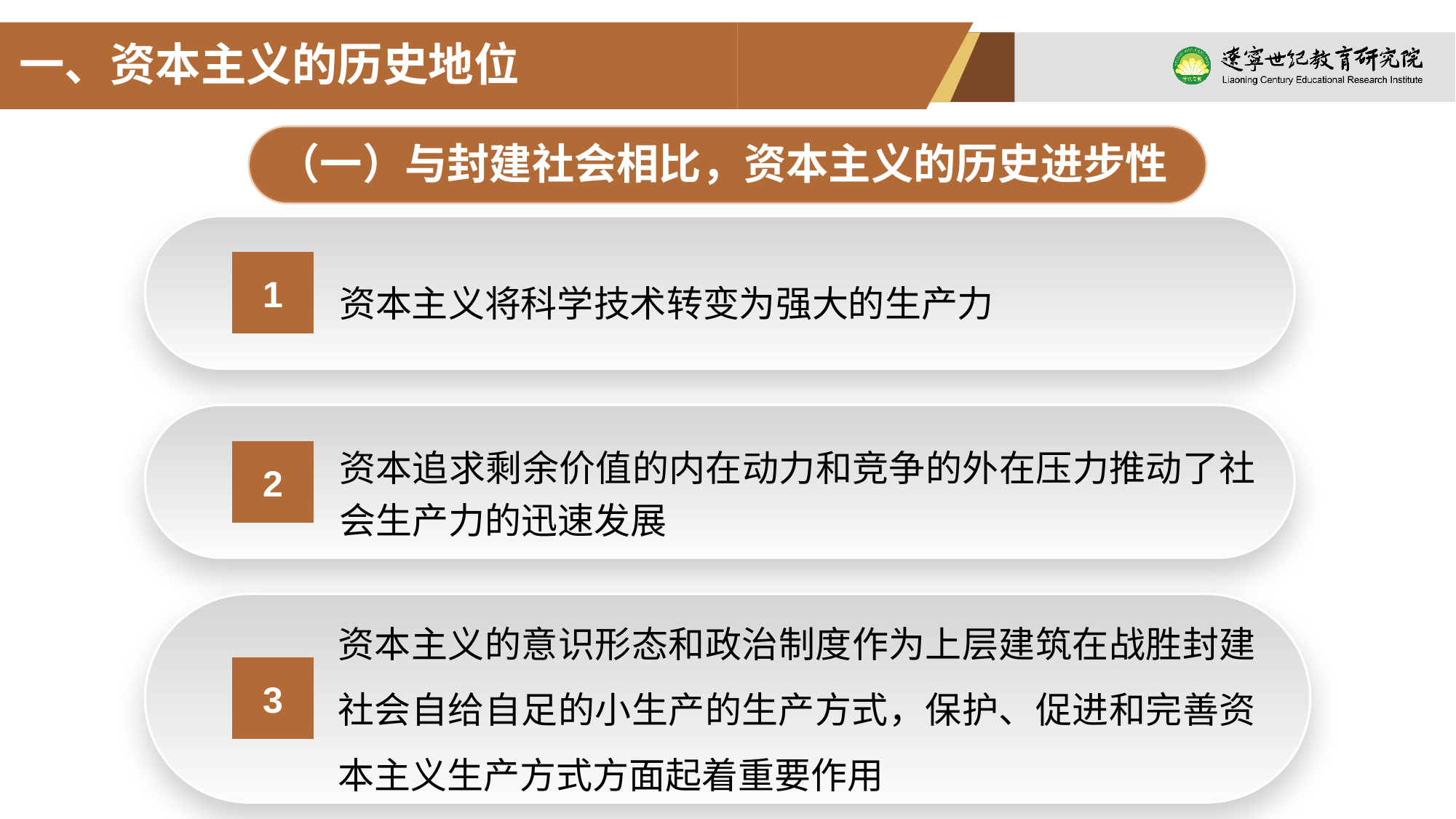

一、资本主义的历史地位
（一）与封建社会相比，资本主义的历史进步性

1
资本主义将科学技术转变为强大的生产力

资本追求剩余价值的内在动力和竞争的外在压力推动了社会生产力的迅速发展
2
资本主义的意识形态和政治制度作为上层建筑在战胜封建社会自给自足的小生产的生产方式，保护、促进和完善资本主义生产方式方面起着重要作用

3